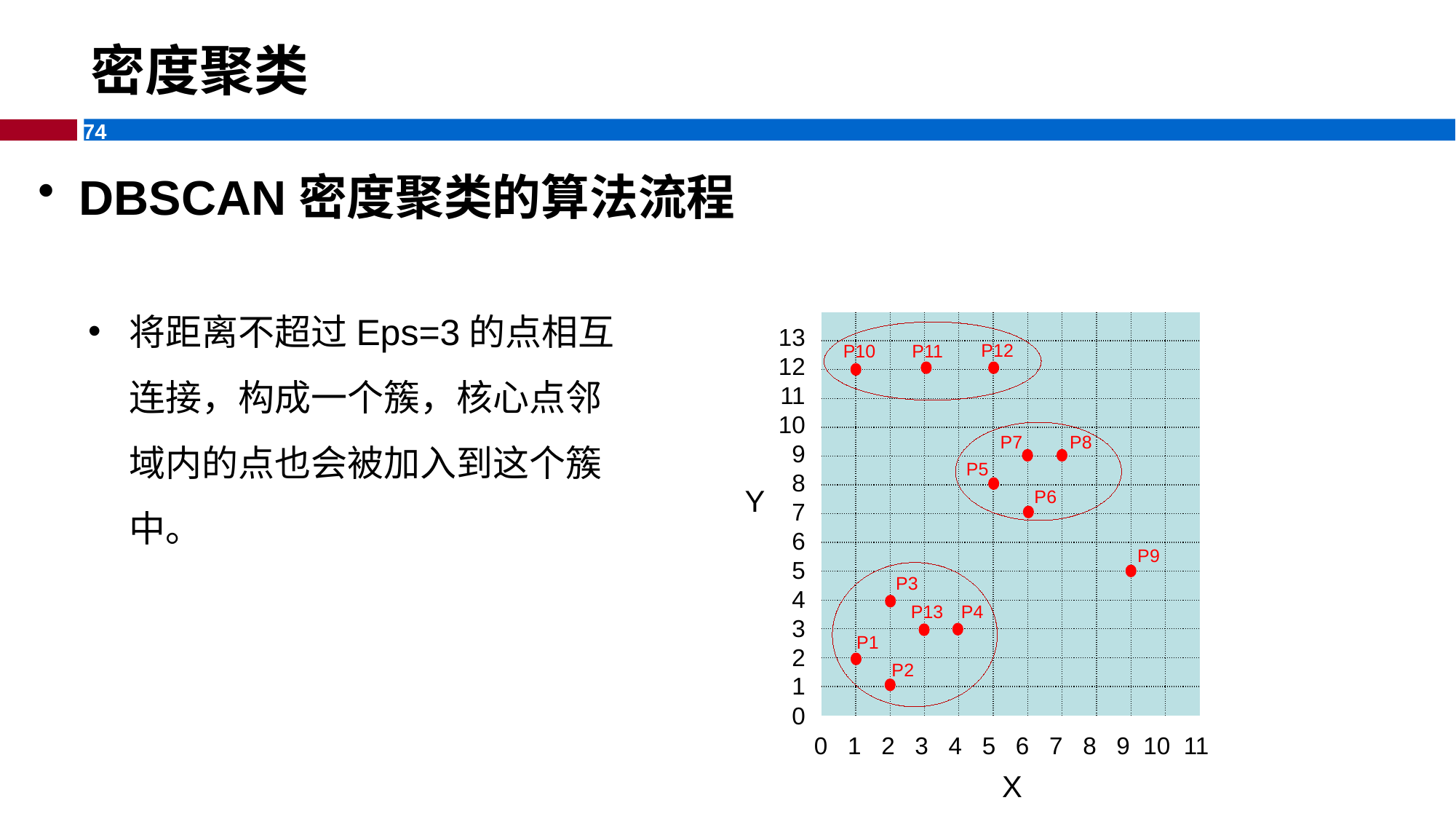

# 密度聚类
DBSCAN密度聚类的算法流程
将距离不超过Eps=3的点相互连接，构成一个簇，核心点邻域内的点也会被加入到这个簇中。

13
12
11
10
9
8
7
6
5
4
3
2
1
0
|  |  |  |  |  |  |  |  |  |  |  |
| --- | --- | --- | --- | --- | --- | --- | --- | --- | --- | --- |
|  |  |  |  |  |  |  |  |  |  |  |
|  |  |  |  |  |  |  |  |  |  |  |
|  |  |  |  |  |  |  |  |  |  |  |
|  |  |  |  |  |  |  |  |  |  |  |
|  |  |  |  |  |  |  |  |  |  |  |
|  |  |  |  |  |  |  |  |  |  |  |
|  |  |  |  |  |  |  |  |  |  |  |
|  |  |  |  |  |  |  |  |  |  |  |
|  |  |  |  |  |  |  |  |  |  |  |
|  |  |  |  |  |  |  |  |  |  |  |
|  |  |  |  |  |  |  |  |  |  |  |
|  |  |  |  |  |  |  |  |  |  |  |
|  |  |  |  |  |  |  |  |  |  |  |

P12
P10
P11

P7
P8

P5
Y

P6

P9

P3

P13
P4

P1
P2

0   1   2   3   4   5   6   7   8   9  10  11
X